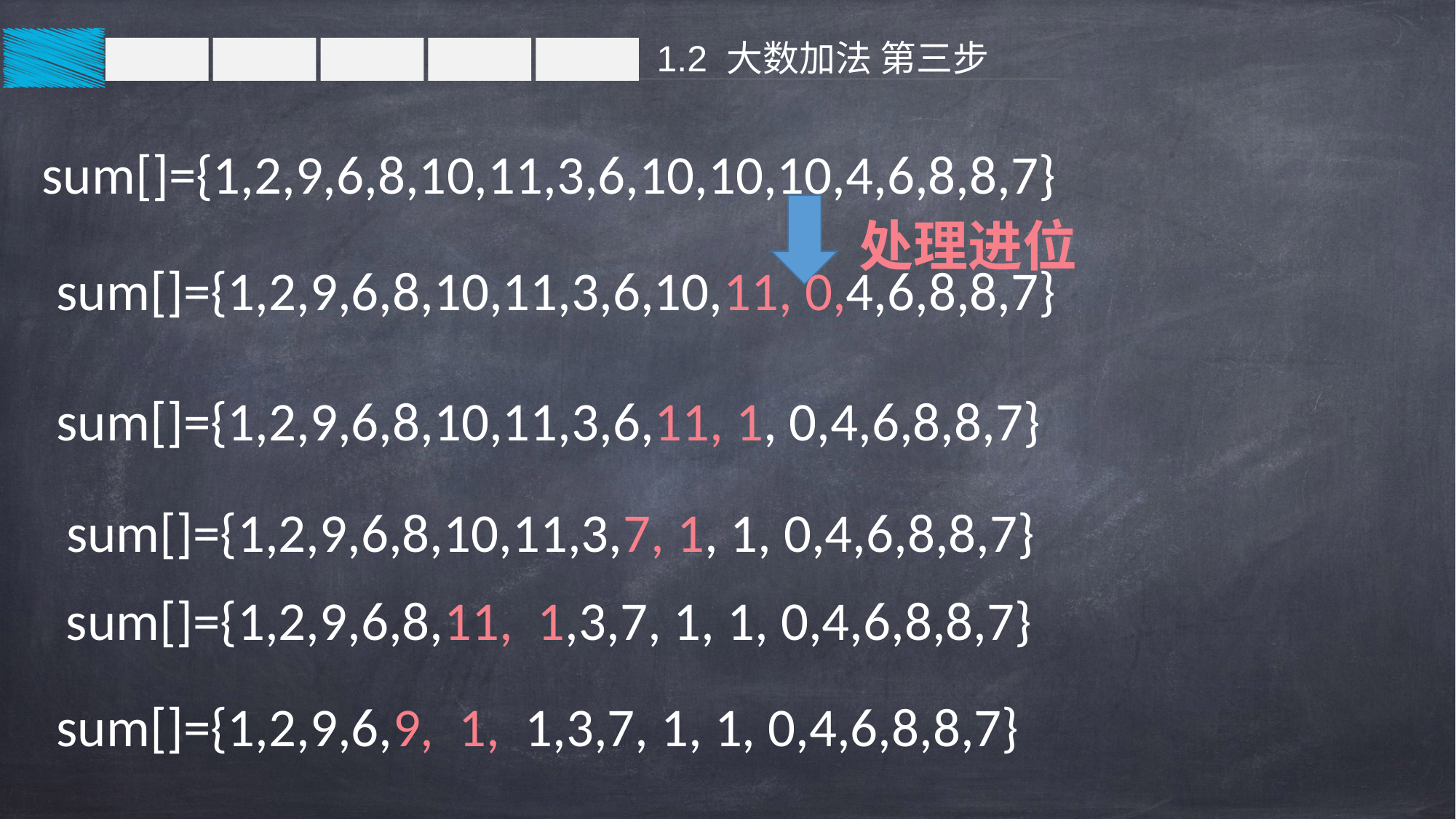

1.2 大数加法 第三步

sum[]={1,2,9,6,8,10,11,3,6,10,10,10,4,6,8,8,7}

处理进位
sum[]={1,2,9,6,8,10,11,3,6,10,11, 0,4,6,8,8,7}

sum[]={1,2,9,6,8,10,11,3,6,11, 1, 0,4,6,8,8,7}

sum[]={1,2,9,6,8,10,11,3,7, 1, 1, 0,4,6,8,8,7}

sum[]={1,2,9,6,8,11,  1,3,7, 1, 1, 0,4,6,8,8,7}

sum[]={1,2,9,6,9,  1,  1,3,7, 1, 1, 0,4,6,8,8,7}